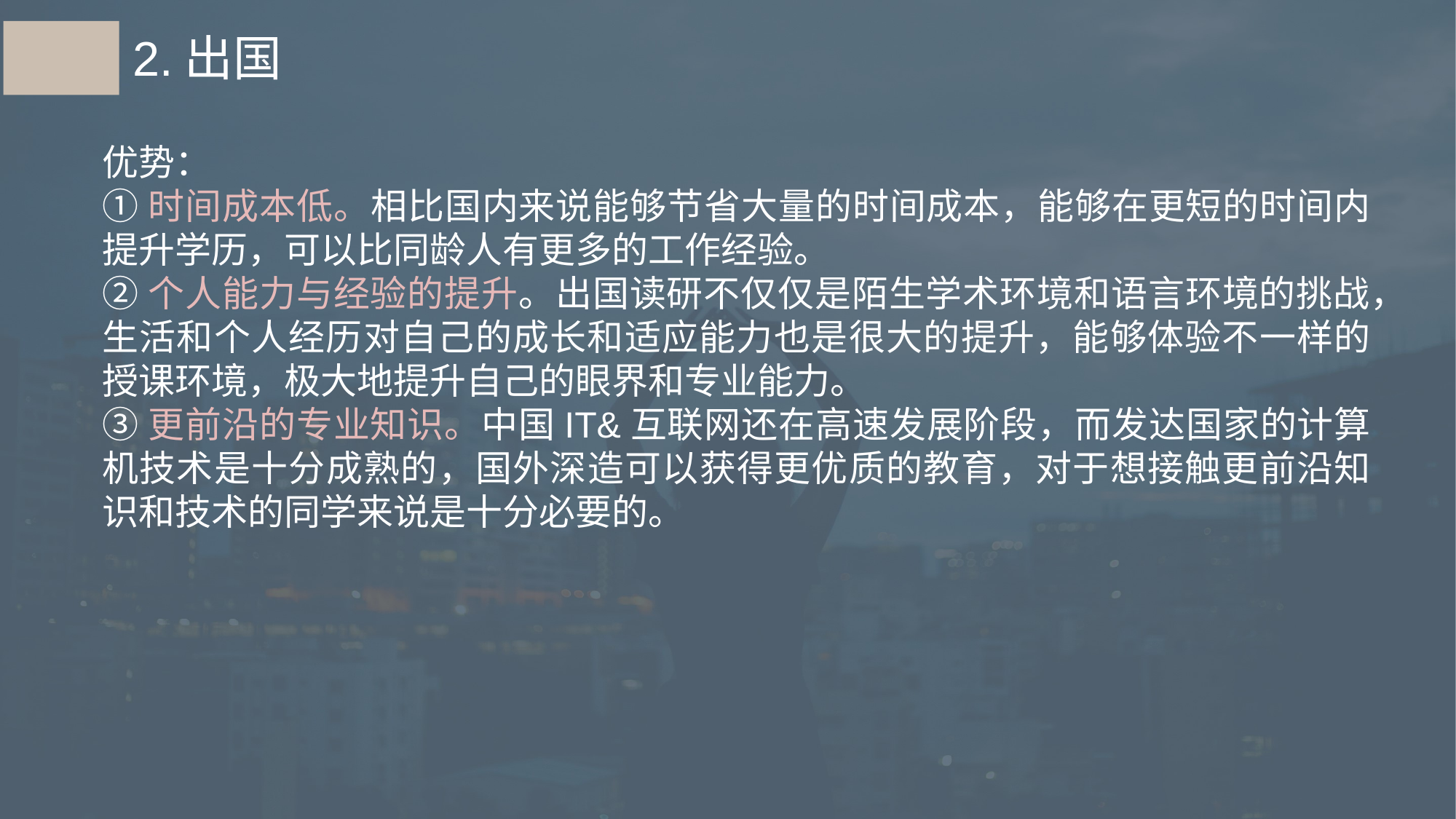

2.出国
优势：
①时间成本低。相比国内来说能够节省大量的时间成本，能够在更短的时间内提升学历，可以比同龄人有更多的工作经验。
②个人能力与经验的提升。出国读研不仅仅是陌生学术环境和语言环境的挑战，生活和个人经历对自己的成长和适应能力也是很大的提升，能够体验不一样的授课环境，极大地提升自己的眼界和专业能力。
③更前沿的专业知识。中国IT&互联网还在高速发展阶段，而发达国家的计算机技术是十分成熟的，国外深造可以获得更优质的教育，对于想接触更前沿知识和技术的同学来说是十分必要的。